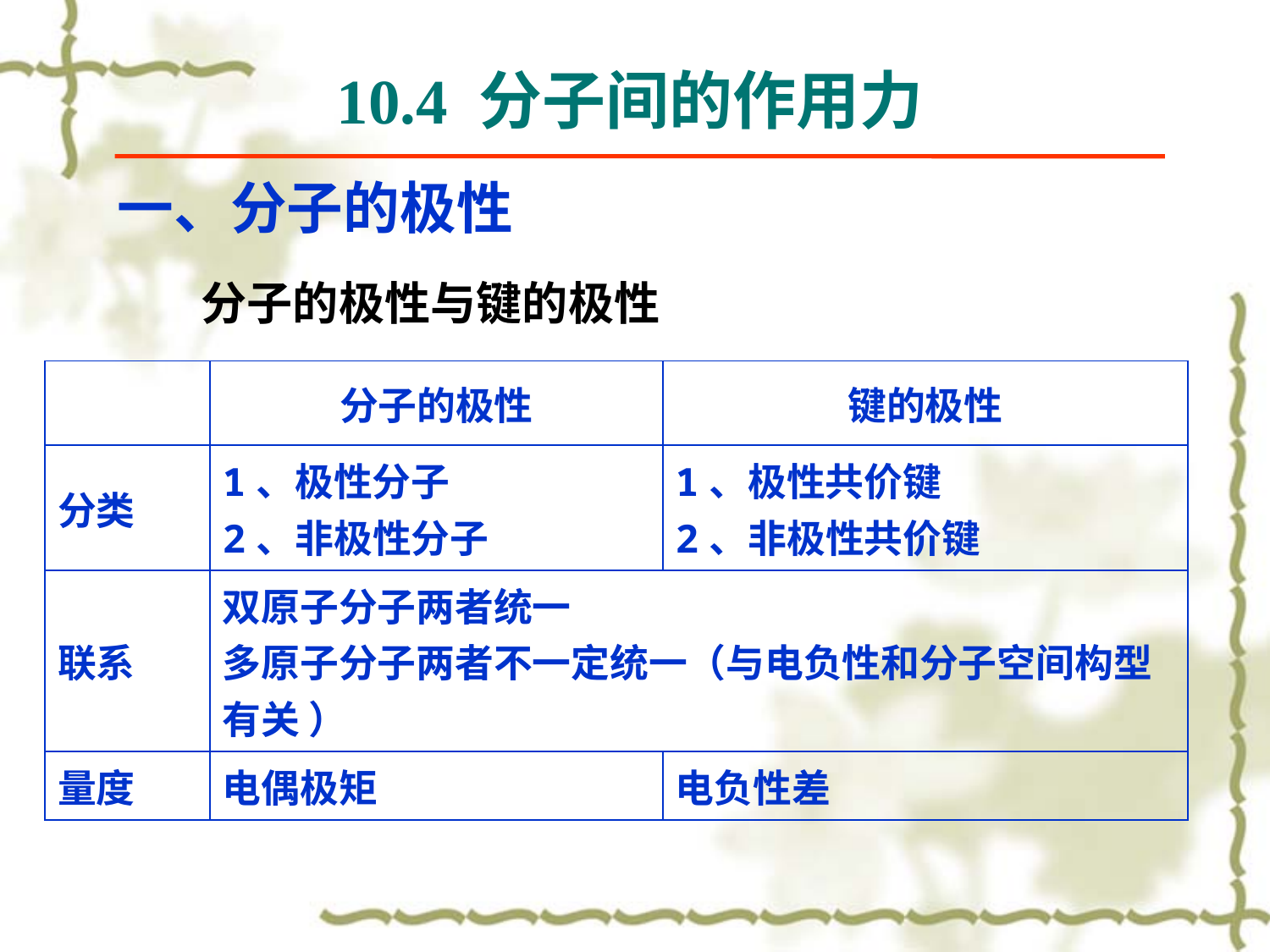

10.4 分子间的作用力

一、分子的极性
           分子的极性与键的极性
|  | 分子的极性 | 键的极性 |
| --- | --- | --- |
| 分类 | 1、极性分子 2、非极性分子 | 1、极性共价键 2、非极性共价键 |
| 联系 | 双原子分子两者统一 多原子分子两者不一定统一（与电负性和分子空间构型有关 ） |  |
| 量度 | 电偶极矩 | 电负性差 |